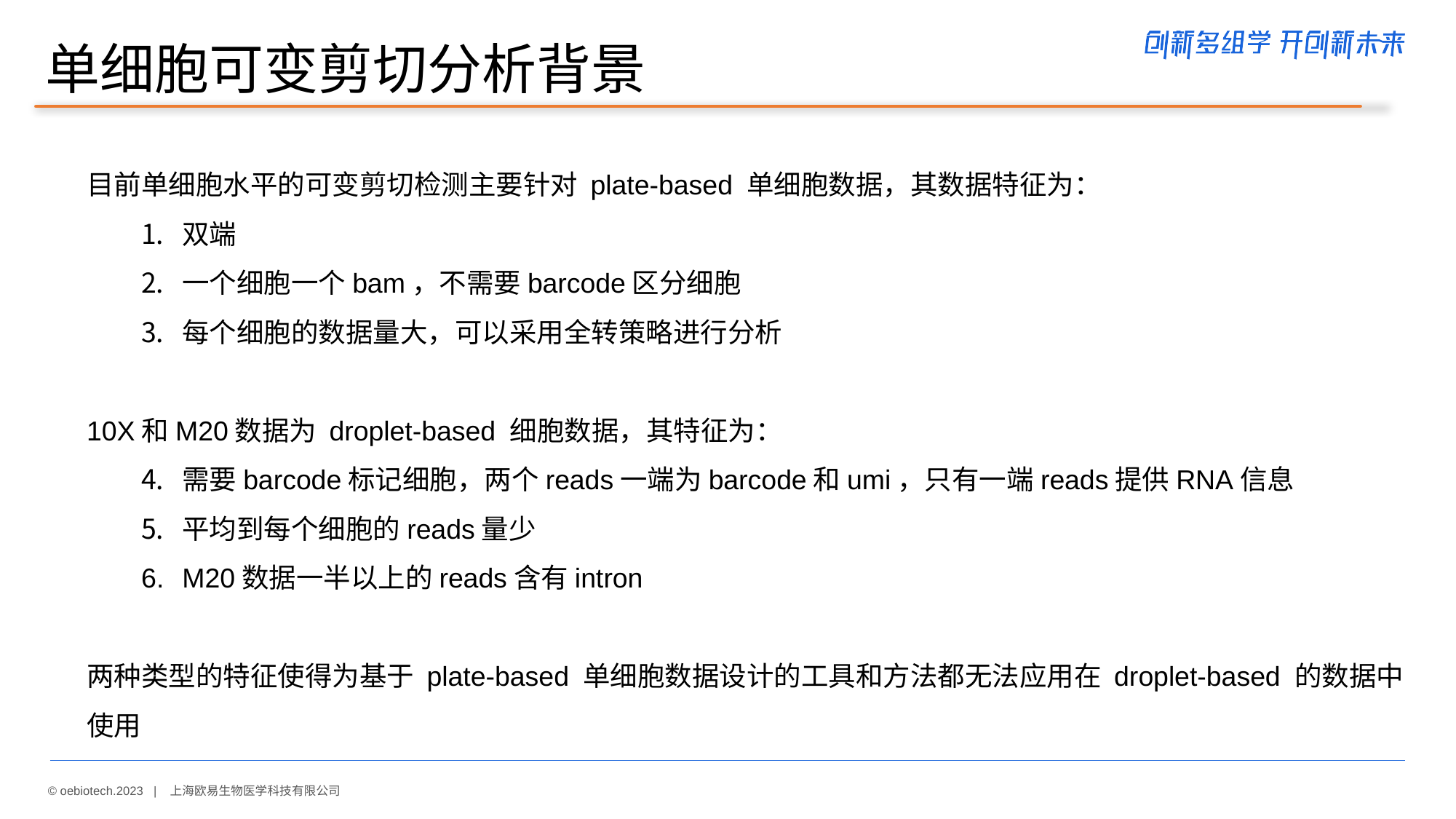

单细胞可变剪切分析背景
目前单细胞水平的可变剪切检测主要针对 plate-based 单细胞数据，其数据特征为：
双端
一个细胞一个bam，不需要barcode区分细胞
每个细胞的数据量大，可以采用全转策略进行分析

10X和M20数据为 droplet-based 细胞数据，其特征为：
需要barcode标记细胞，两个reads一端为barcode和umi，只有一端reads提供RNA信息
平均到每个细胞的reads量少
M20数据一半以上的reads含有intron

两种类型的特征使得为基于 plate-based 单细胞数据设计的工具和方法都无法应用在 droplet-based 的数据中使用